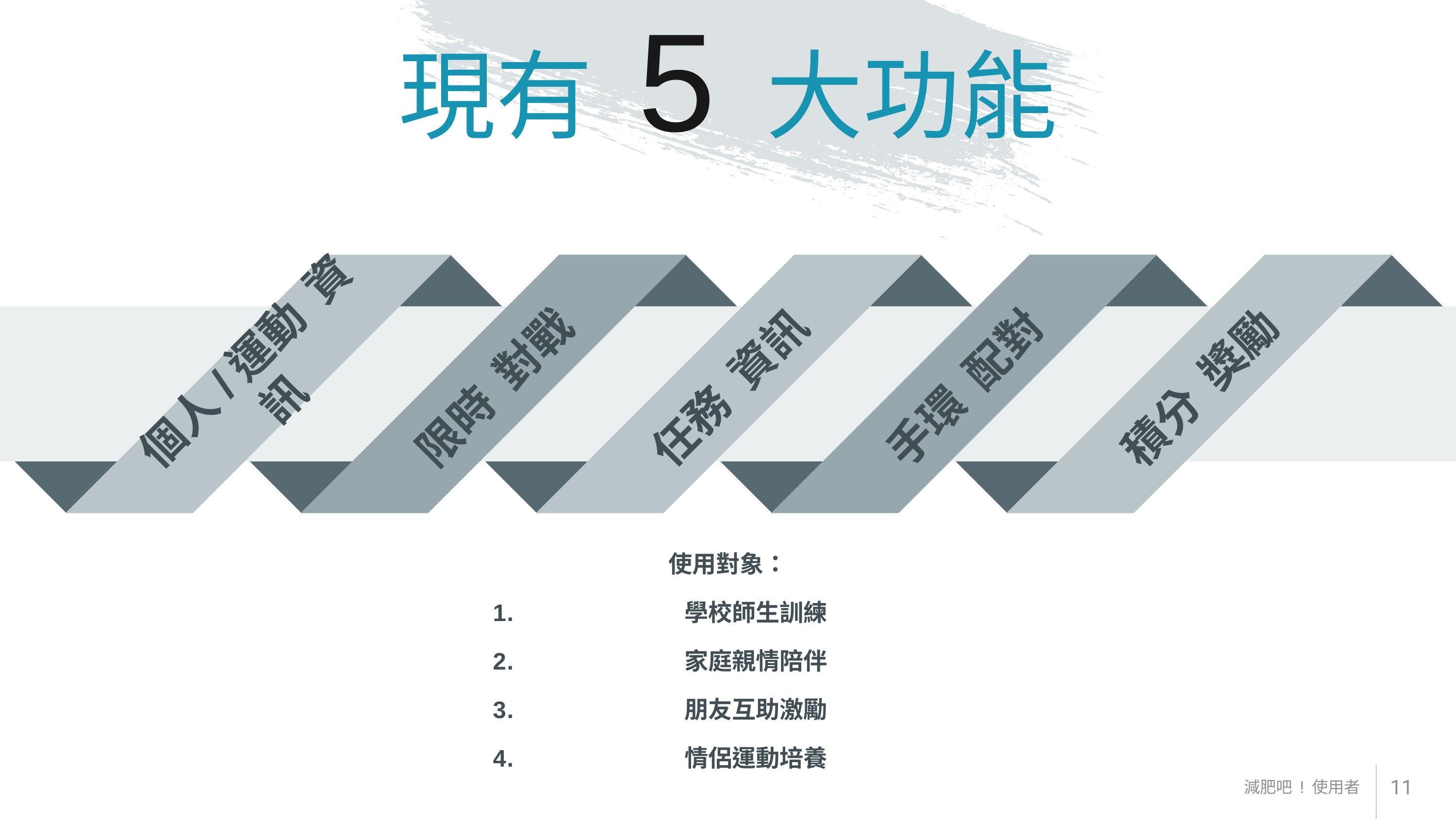

# 現有 5 大功能
個人/運動  資訊
限時  對戰
任務  資訊
手環  配對
積分  獎勵
使用對象：
學校師生訓練
家庭親情陪伴
朋友互助激勵
情侶運動培養
11
減肥吧 ! 使用者